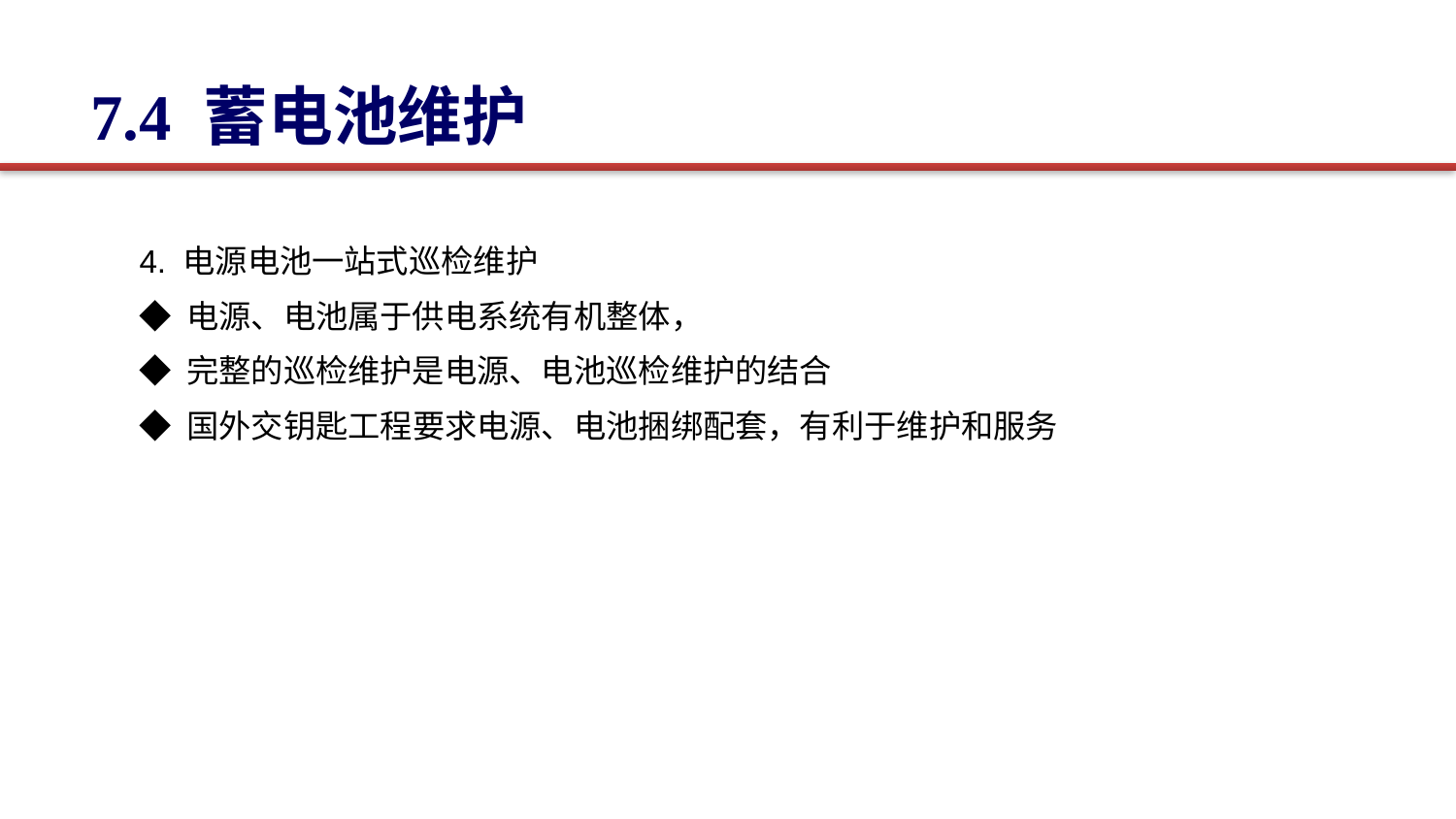

7.4 蓄电池维护

4. 电源电池一站式巡检维护
◆ 电源、电池属于供电系统有机整体，
◆ 完整的巡检维护是电源、电池巡检维护的结合
◆ 国外交钥匙工程要求电源、电池捆绑配套，有利于维护和服务